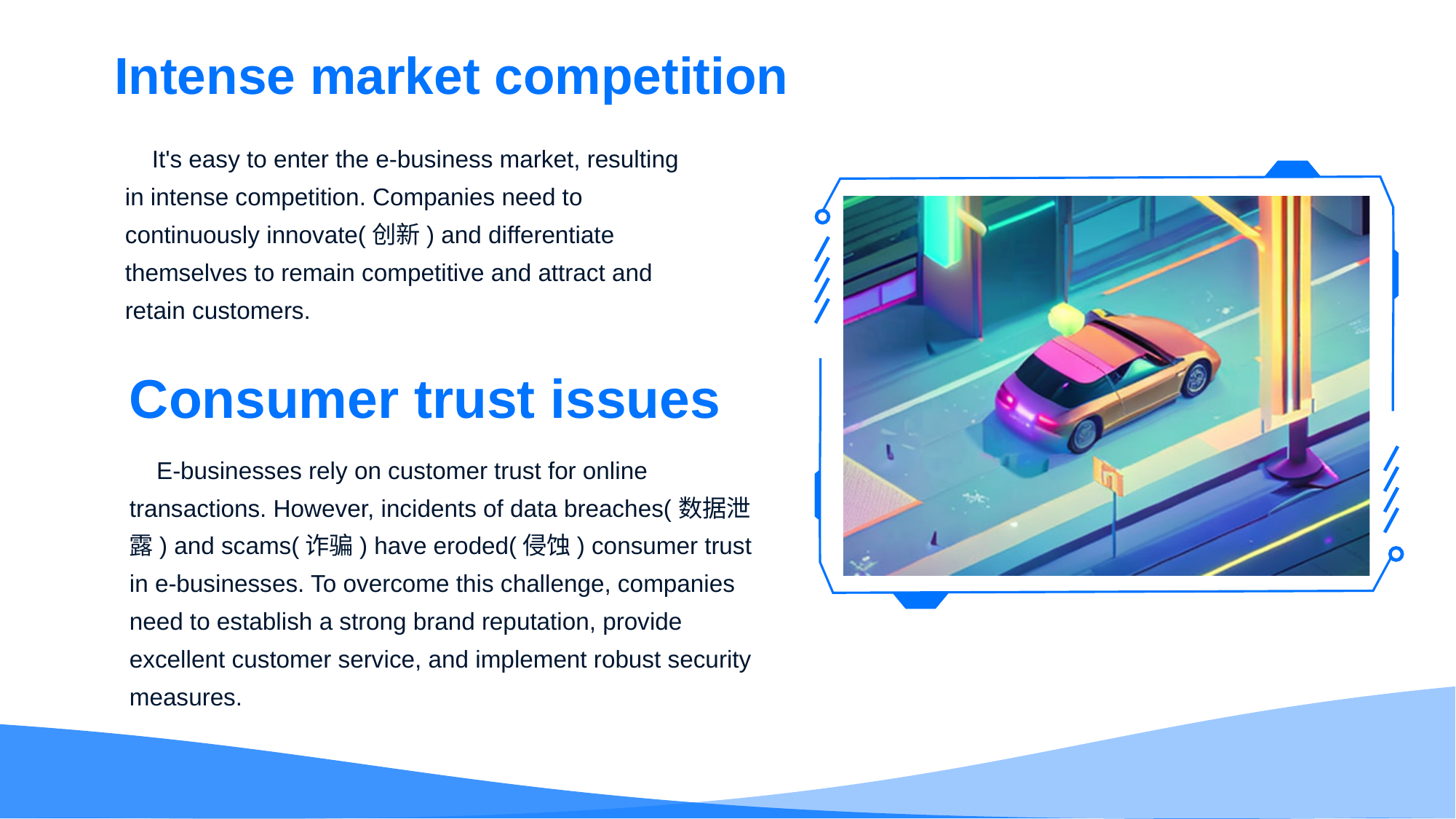

Intense market competition
    It's easy to enter the e-business market, resulting in intense competition. Companies need to continuously innovate(创新) and differentiate themselves to remain competitive and attract and retain customers.

Consumer trust issues
    E-businesses rely on customer trust for online transactions. However, incidents of data breaches(数据泄露) and scams(诈骗) have eroded(侵蚀) consumer trust in e-businesses. To overcome this challenge, companies need to establish a strong brand reputation, provide excellent customer service, and implement robust security measures.